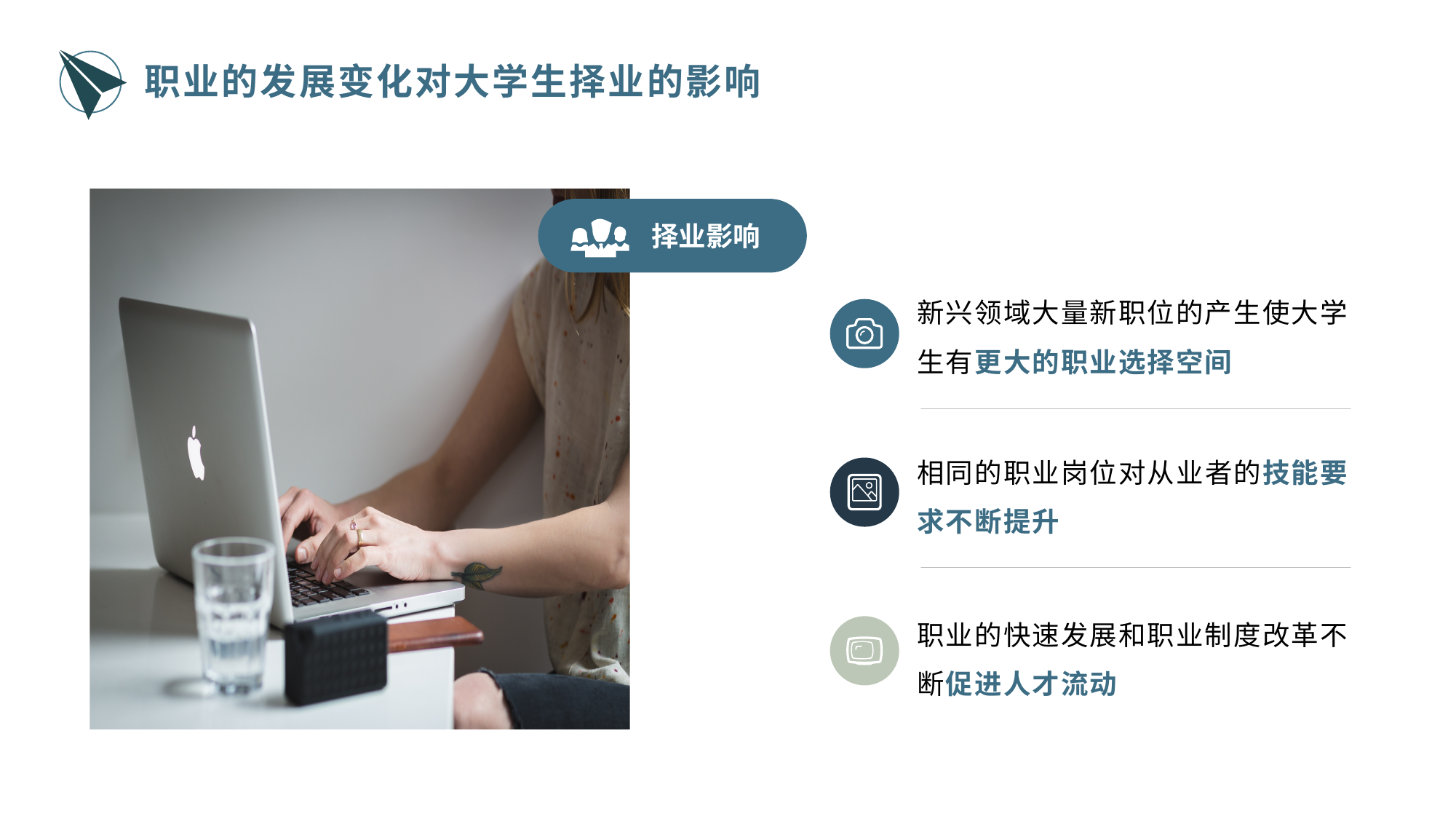

职业的发展变化对大学生择业的影响

择业影响

新兴领域大量新职位的产生使大学生有更大的职业选择空间

相同的职业岗位对从业者的技能要求不断提升

职业的快速发展和职业制度改革不断促进人才流动